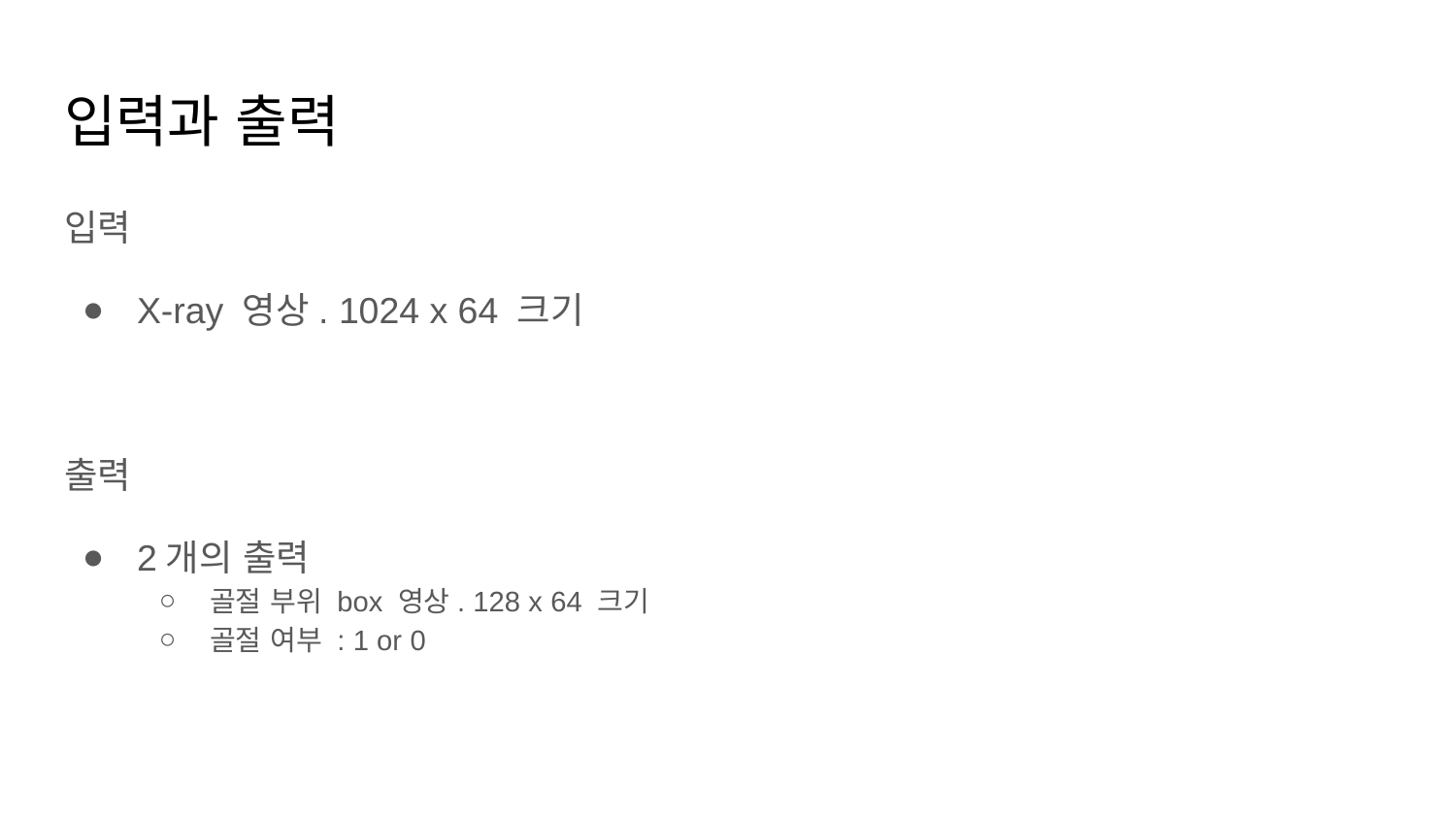

# 입력과 출력
입력
X-ray 영상. 1024 x 64 크기

출력
2개의 출력
골절 부위 box 영상. 128 x 64 크기
골절 여부 : 1 or 0